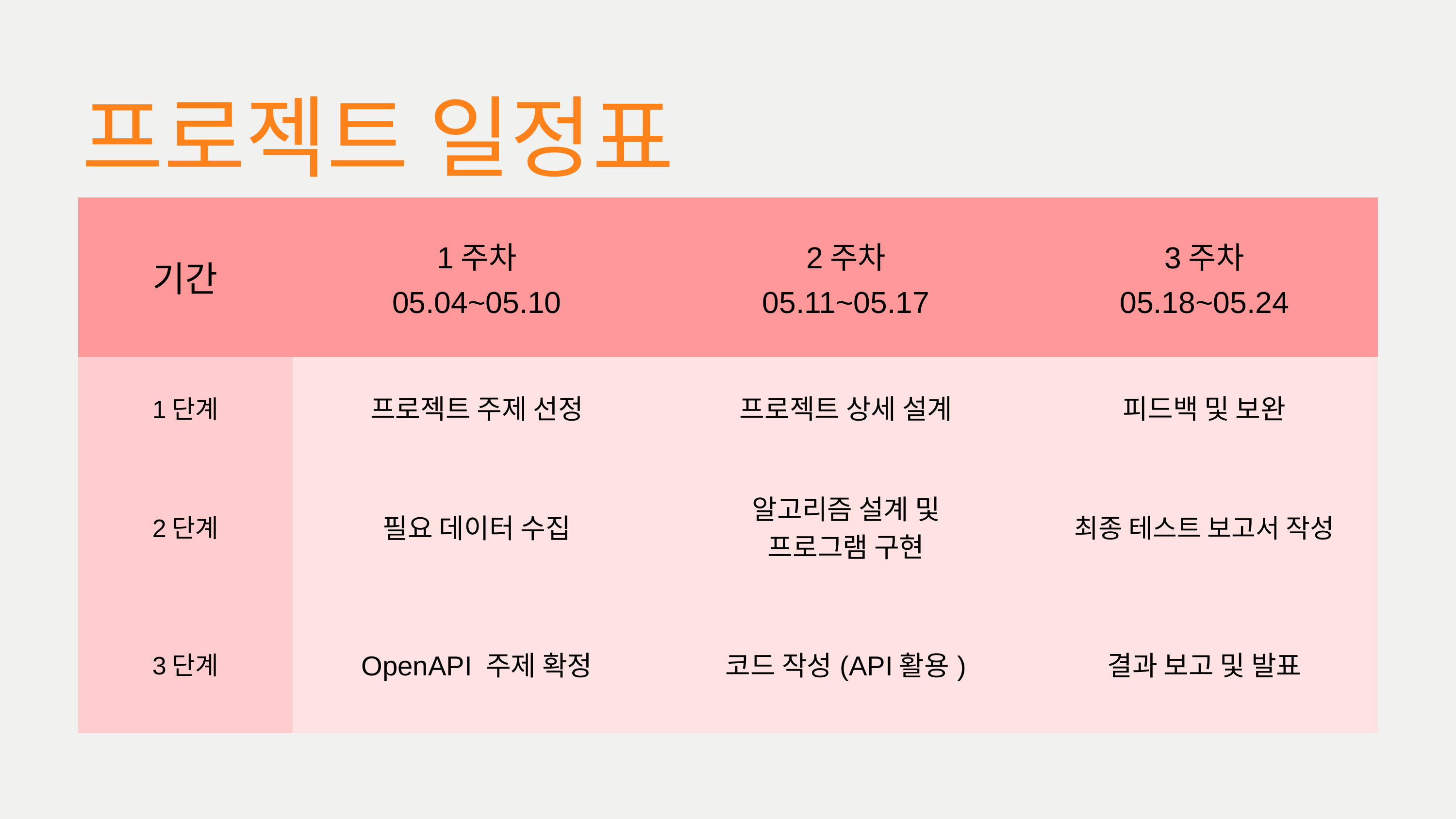

프로젝트 일정표
| 기간 | 1주차 05.04~05.10 | 2주차 05.11~05.17 | 3주차 05.18~05.24 |
| --- | --- | --- | --- |
| 1단계 | 프로젝트 주제 선정 | 프로젝트 상세 설계 | 피드백 및 보완 |
| 2단계 | 필요 데이터 수집 | 알고리즘 설계 및 프로그램 구현 | 최종 테스트 보고서 작성 |
| 3단계 | OpenAPI 주제 확정 | 코드 작성(API활용) | 결과 보고 및 발표 |